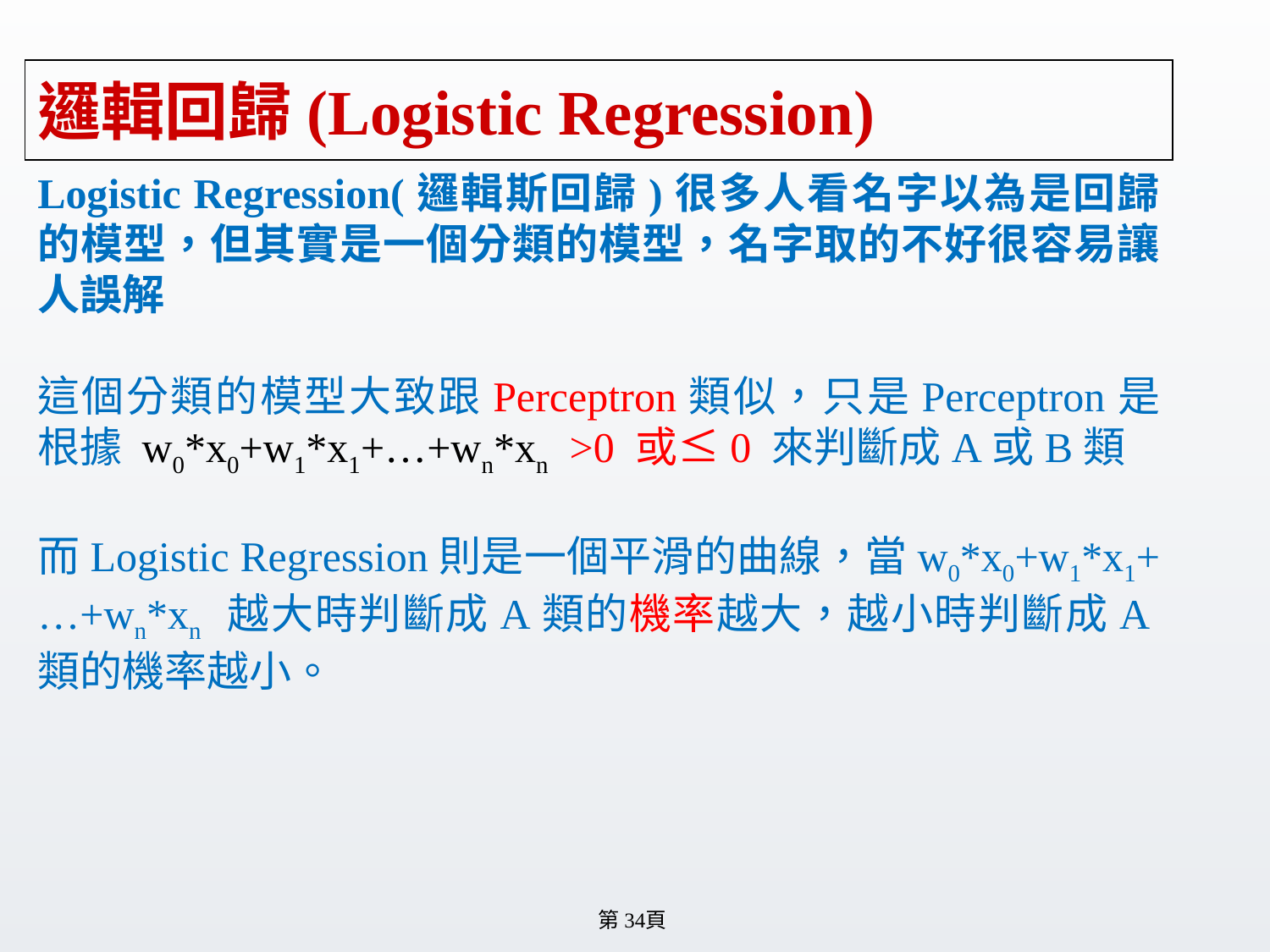

# 邏輯回歸(Logistic Regression)
Logistic Regression(邏輯斯回歸)很多人看名字以為是回歸的模型，但其實是一個分類的模型，名字取的不好很容易讓人誤解

這個分類的模型大致跟Perceptron類似，只是Perceptron是根據 w0*x0+w1*x1+…+wn*xn  >0 或≤0 來判斷成A或B類

而Logistic Regression則是一個平滑的曲線，當w0*x0+w1*x1+…+wn*xn  越大時判斷成A類的機率越大，越小時判斷成A類的機率越小。